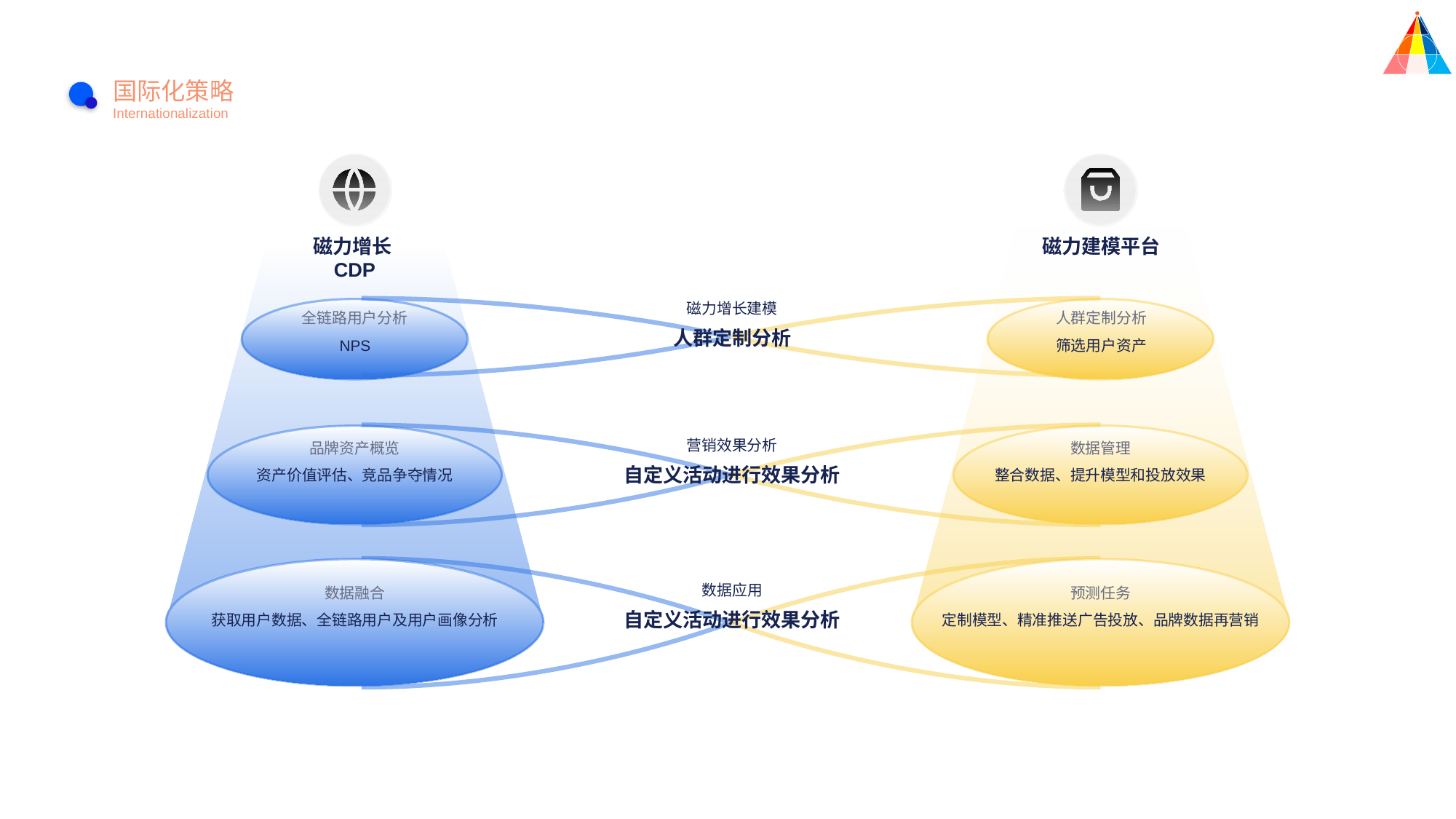

国际化策略
Internationalization

磁力增长CDP
磁力建模平台

磁力增长建模
全链路用户分析
人群定制分析
人群定制分析
NPS
筛选用户资产

营销效果分析
品牌资产概览
数据管理
自定义活动进行效果分析
资产价值评估、竞品争夺情况
整合数据、提升模型和投放效果

数据应用
数据融合
预测任务
自定义活动进行效果分析
获取用户数据、全链路用户及用户画像分析
定制模型、精准推送广告投放、品牌数据再营销